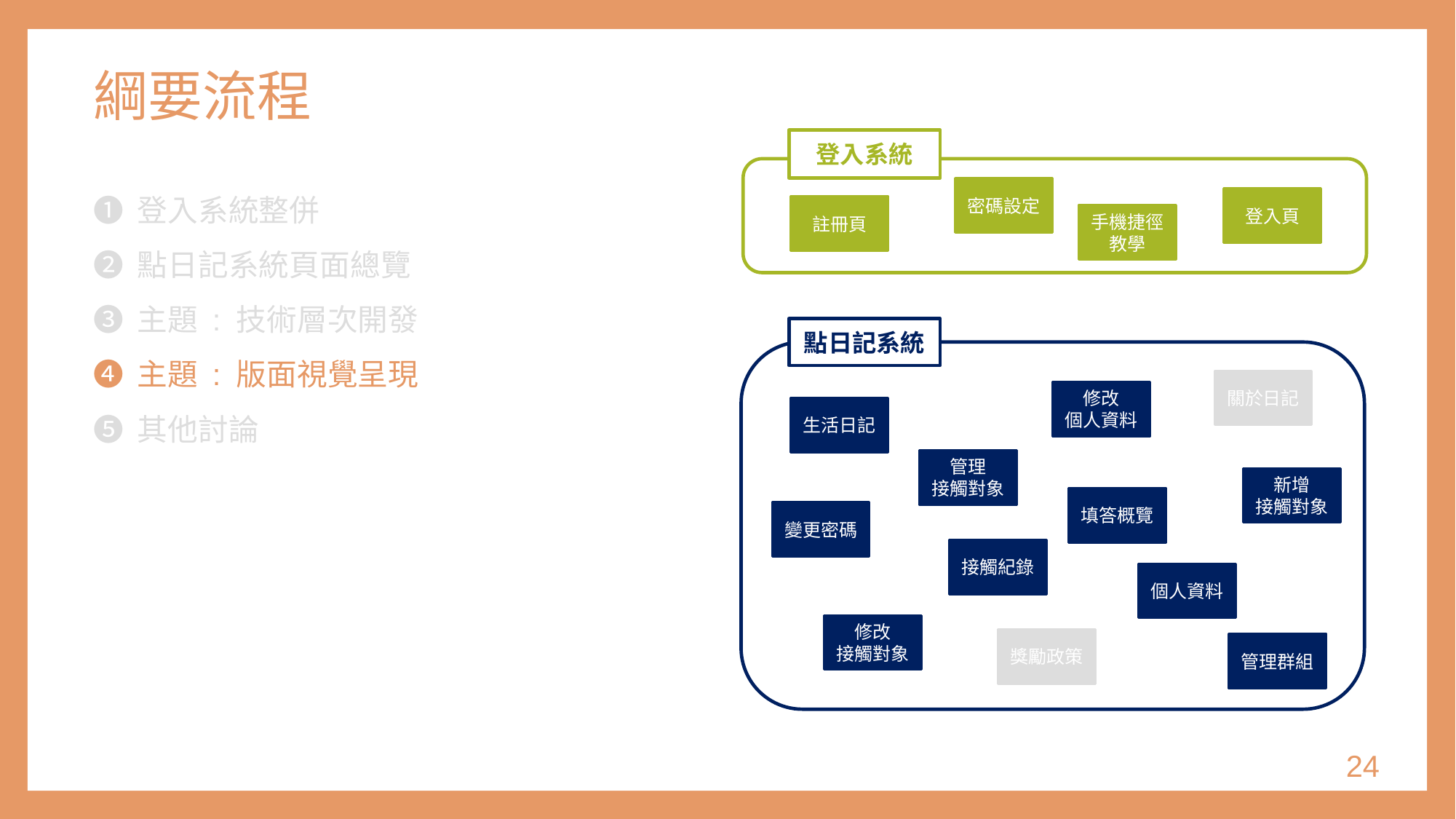

# 綱要流程
登入系統

❶ 登入系統整併
❷ 點日記系統頁面總覽
❸ 主題 : 技術層次開發
❹ 主題 : 版面視覺呈現
❺ 其他討論

密碼設定
登入頁
註冊頁
手機捷徑教學
點日記系統

關於日記
修改
個人資料
生活日記
管理
接觸對象
新增
接觸對象
填答概覽
變更密碼
接觸紀錄
個人資料
修改
接觸對象
獎勵政策
管理群組
24